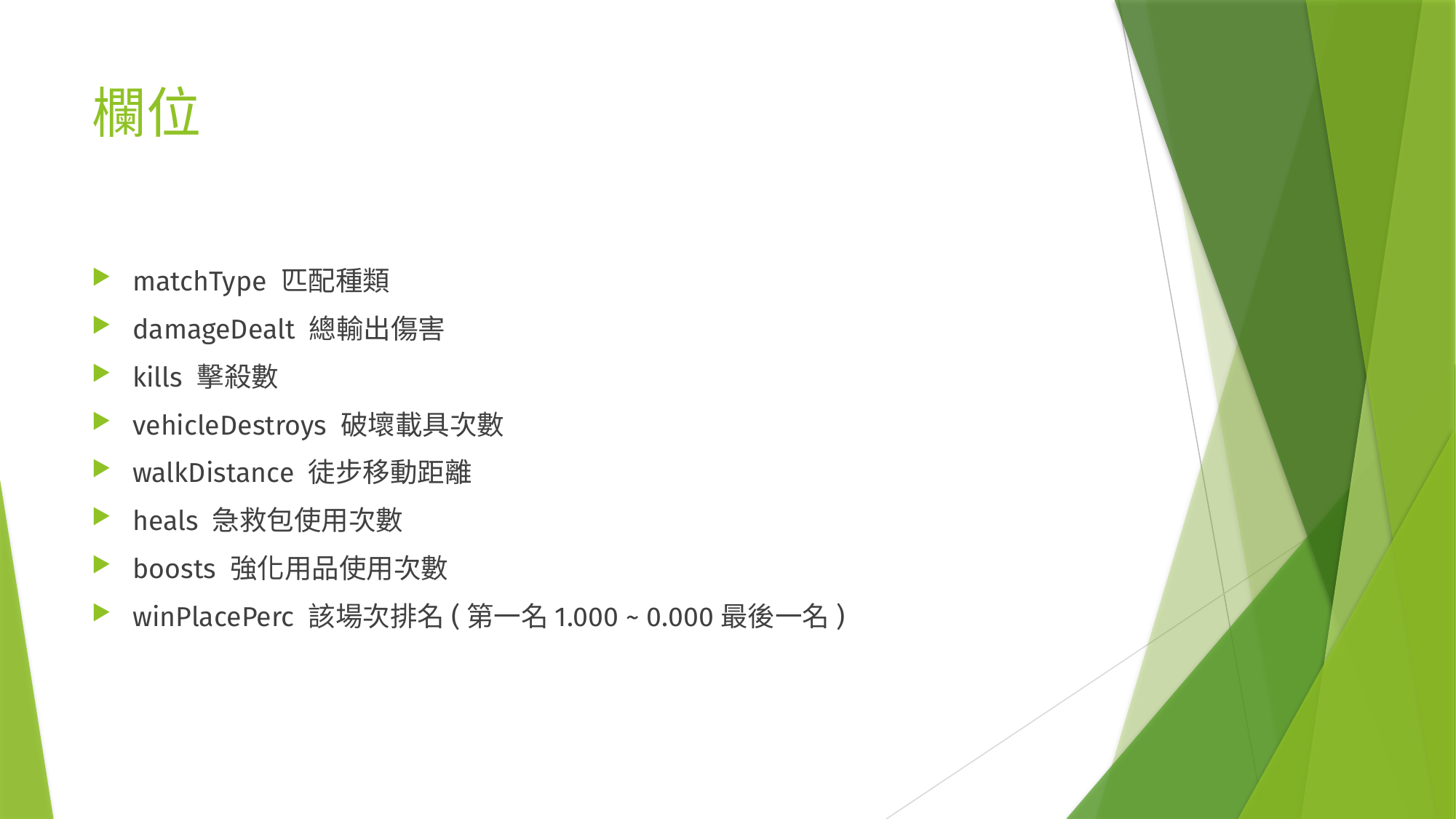

# 欄位
matchType 匹配種類
damageDealt 總輸出傷害
kills 擊殺數
vehicleDestroys 破壞載具次數
walkDistance 徒步移動距離
heals 急救包使用次數
boosts 強化用品使用次數
winPlacePerc 該場次排名(第一名1.000 ~ 0.000最後一名)